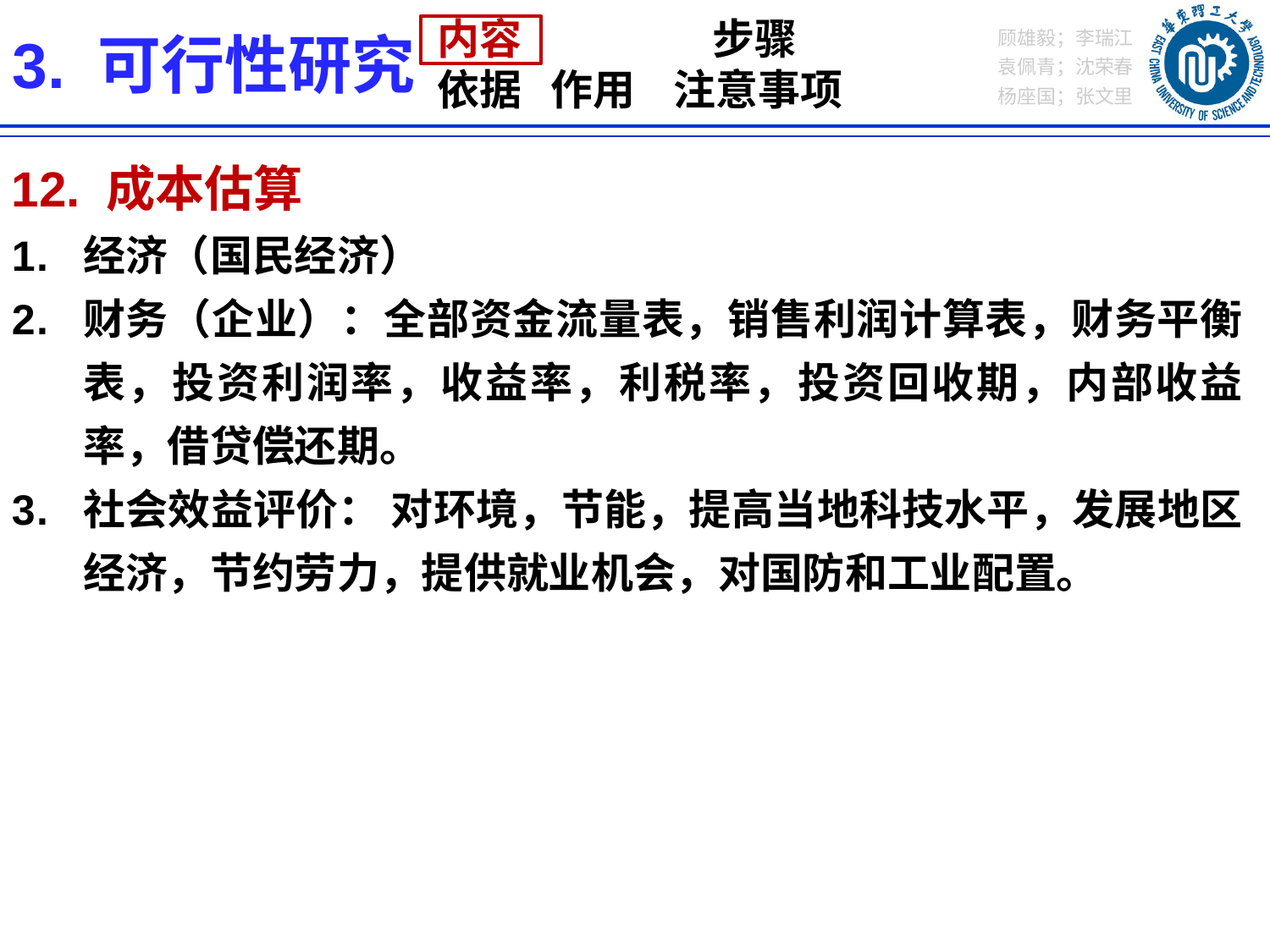

内容                    步骤
依据   作用    注意事项

3. 可行性研究
12. 成本估算
经济（国民经济）
财务（企业）：全部资金流量表，销售利润计算表，财务平衡表，投资利润率，收益率，利税率，投资回收期，内部收益率，借贷偿还期。
社会效益评价： 对环境，节能，提高当地科技水平，发展地区经济，节约劳力，提供就业机会，对国防和工业配置。